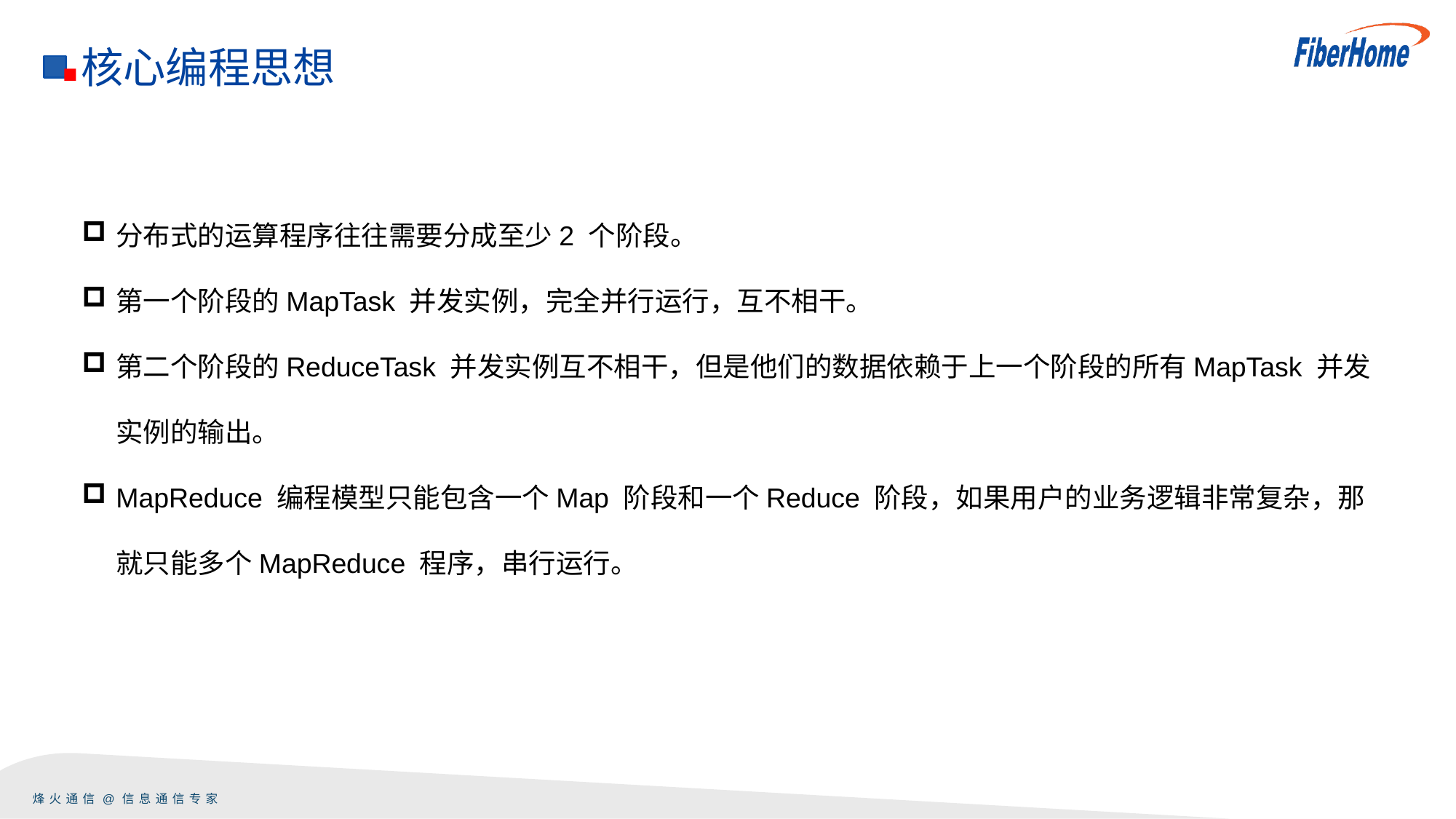

核心编程思想
分布式的运算程序往往需要分成至少2 个阶段。
第一个阶段的MapTask 并发实例，完全并行运行，互不相干。
第二个阶段的ReduceTask 并发实例互不相干，但是他们的数据依赖于上一个阶段的所有MapTask 并发实例的输出。
MapReduce 编程模型只能包含一个Map 阶段和一个Reduce 阶段，如果用户的业务逻辑非常复杂，那就只能多个MapReduce 程序，串行运行。